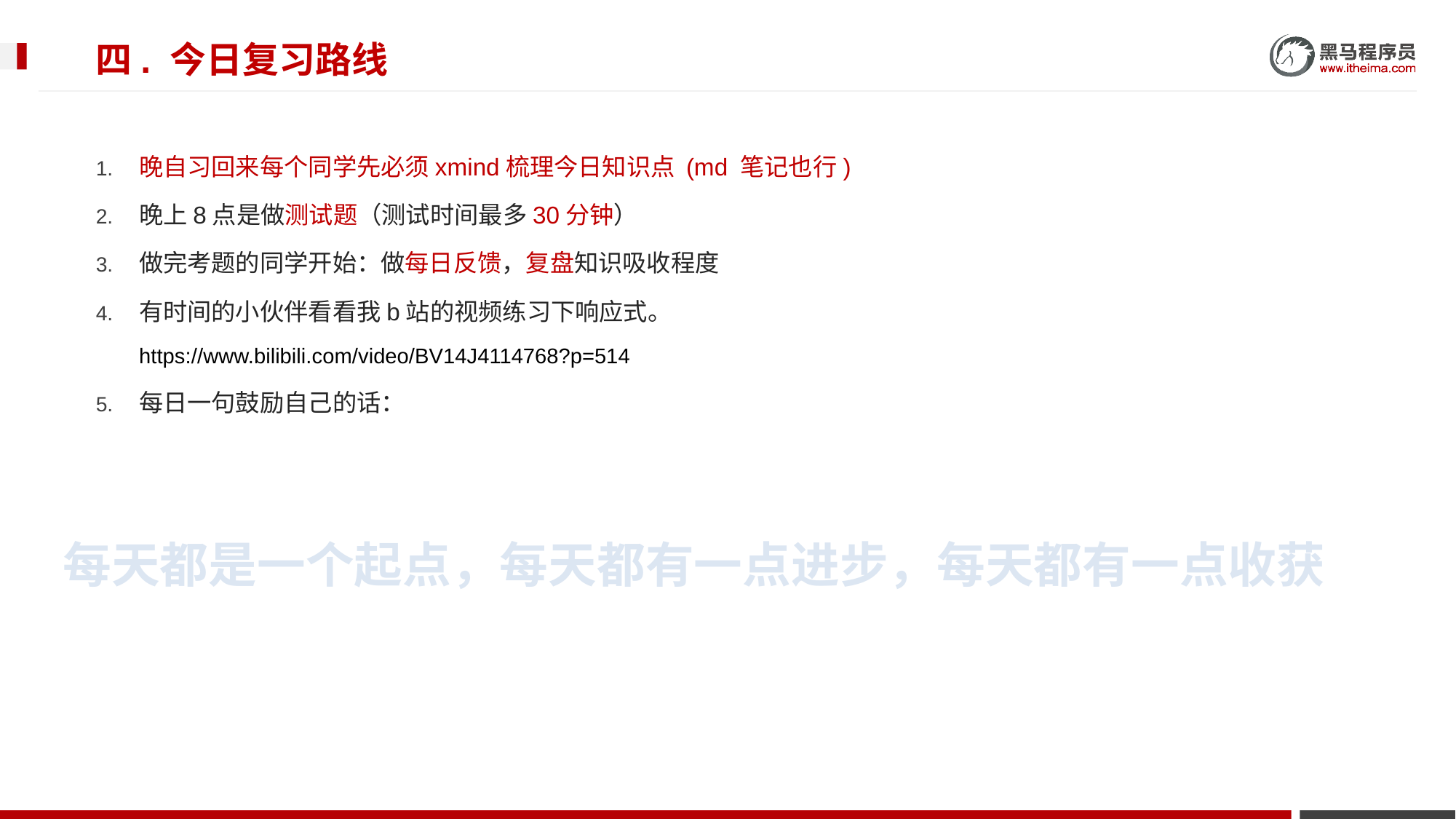

# 四. 今日复习路线
晚自习回来每个同学先必须xmind梳理今日知识点 (md 笔记也行)
晚上8点是做测试题（测试时间最多30分钟）
做完考题的同学开始：做每日反馈，复盘知识吸收程度
有时间的小伙伴看看我b站的视频练习下响应式。
https://www.bilibili.com/video/BV14J4114768?p=514
每日一句鼓励自己的话：

每天都是一个起点，每天都有一点进步，每天都有一点收获